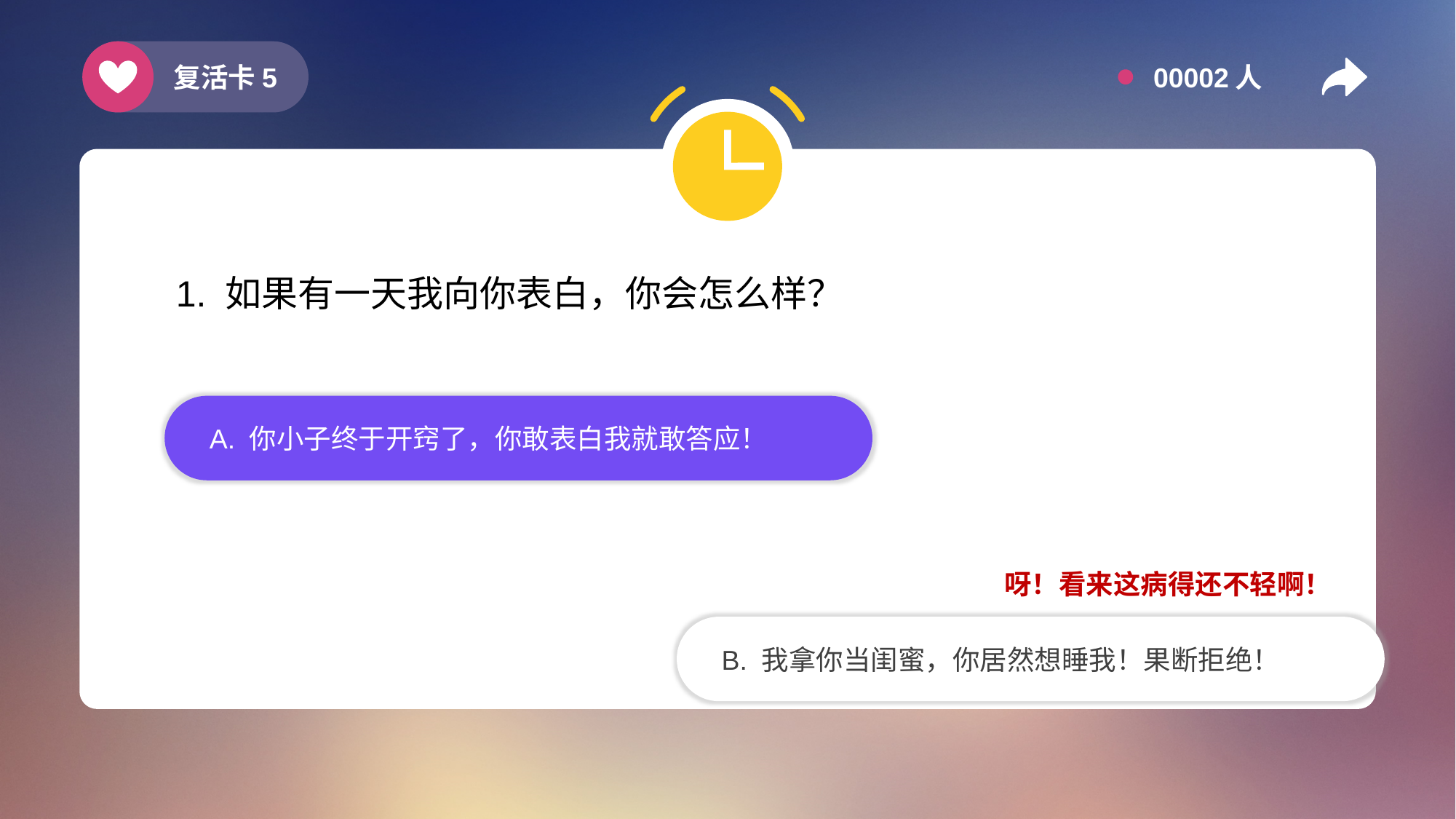

复活卡5
00002人

1. 如果有一天我向你表白，你会怎么样？
A. 你小子终于开窍了，你敢表白我就敢答应！
呀！看来这病得还不轻啊！
B. 我拿你当闺蜜，你居然想睡我！果断拒绝！